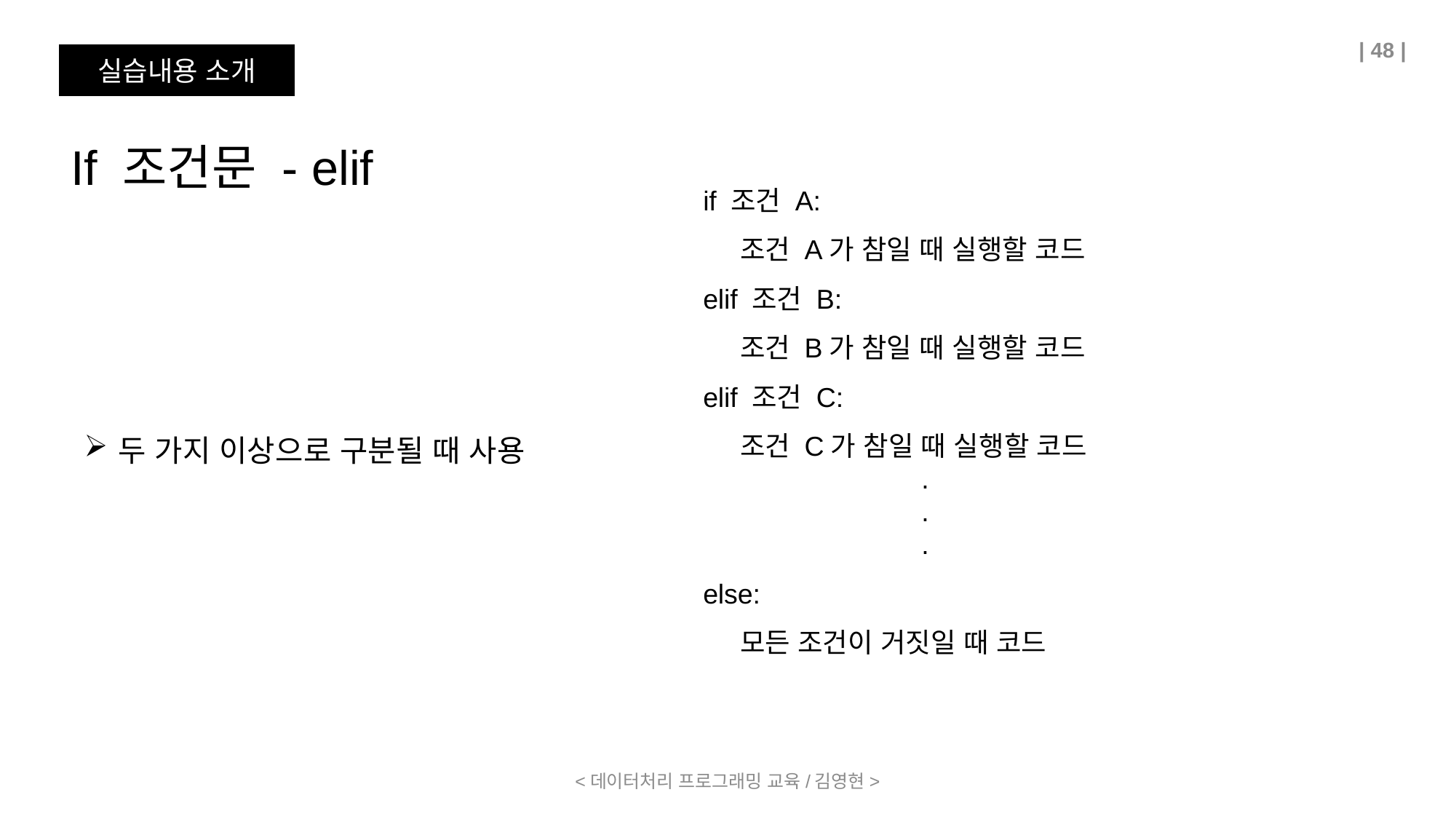

| 48 |
실습내용 소개
If 조건문 - elif
if 조건 A:
    조건 A가 참일 때 실행할 코드
elif 조건 B:
    조건 B가 참일 때 실행할 코드
elif 조건 C:
    조건 C가 참일 때 실행할 코드
		.
		.
		.
else:
    모든 조건이 거짓일 때 코드
두 가지 이상으로 구분될 때 사용
<데이터처리 프로그래밍 교육/김영현>